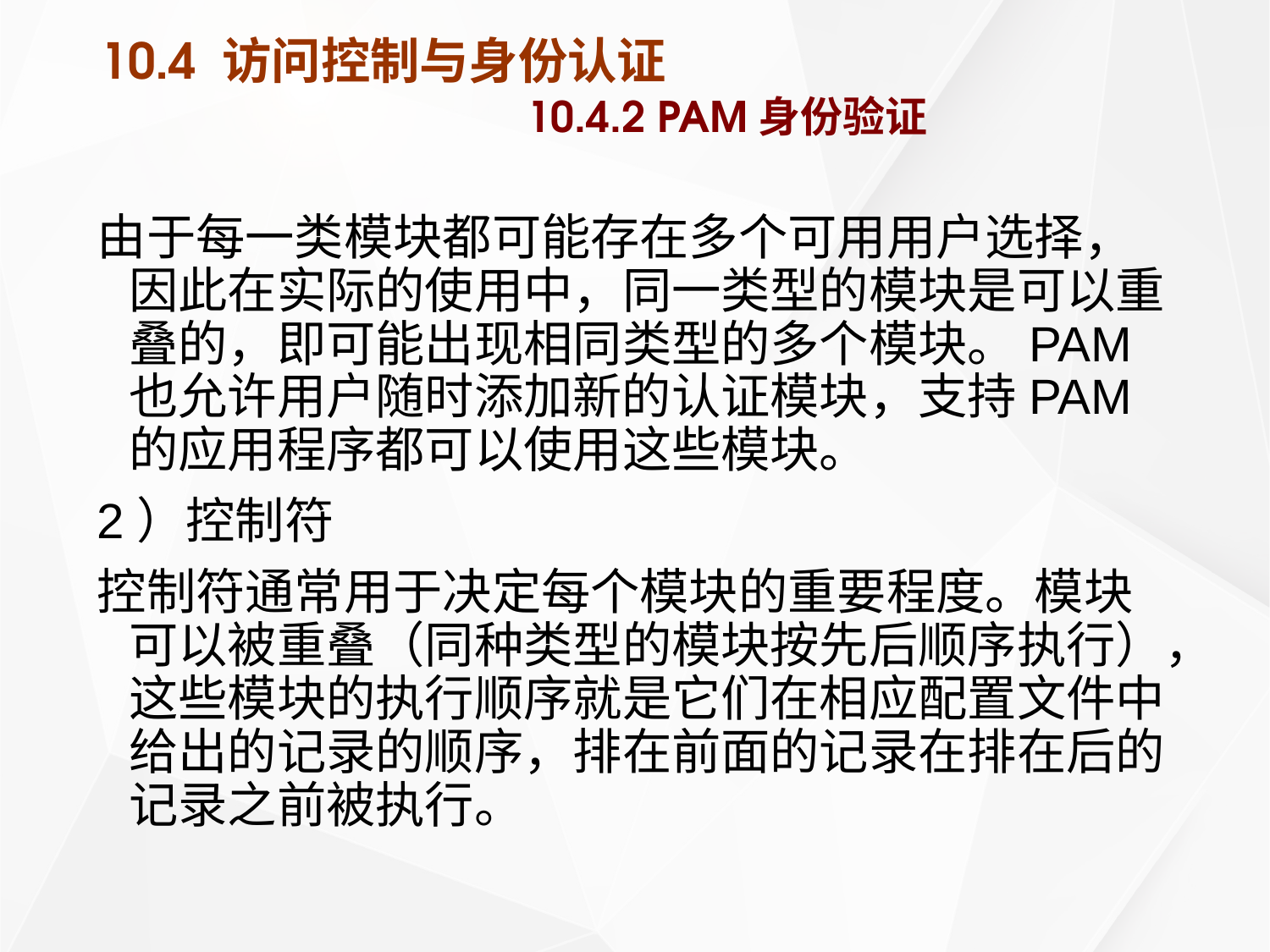

# 10.4 访问控制与身份认证 10.4.2 PAM身份验证
由于每一类模块都可能存在多个可用用户选择，因此在实际的使用中，同一类型的模块是可以重叠的，即可能出现相同类型的多个模块。PAM也允许用户随时添加新的认证模块，支持PAM的应用程序都可以使用这些模块。
2）控制符
控制符通常用于决定每个模块的重要程度。模块可以被重叠（同种类型的模块按先后顺序执行），这些模块的执行顺序就是它们在相应配置文件中给出的记录的顺序，排在前面的记录在排在后的记录之前被执行。